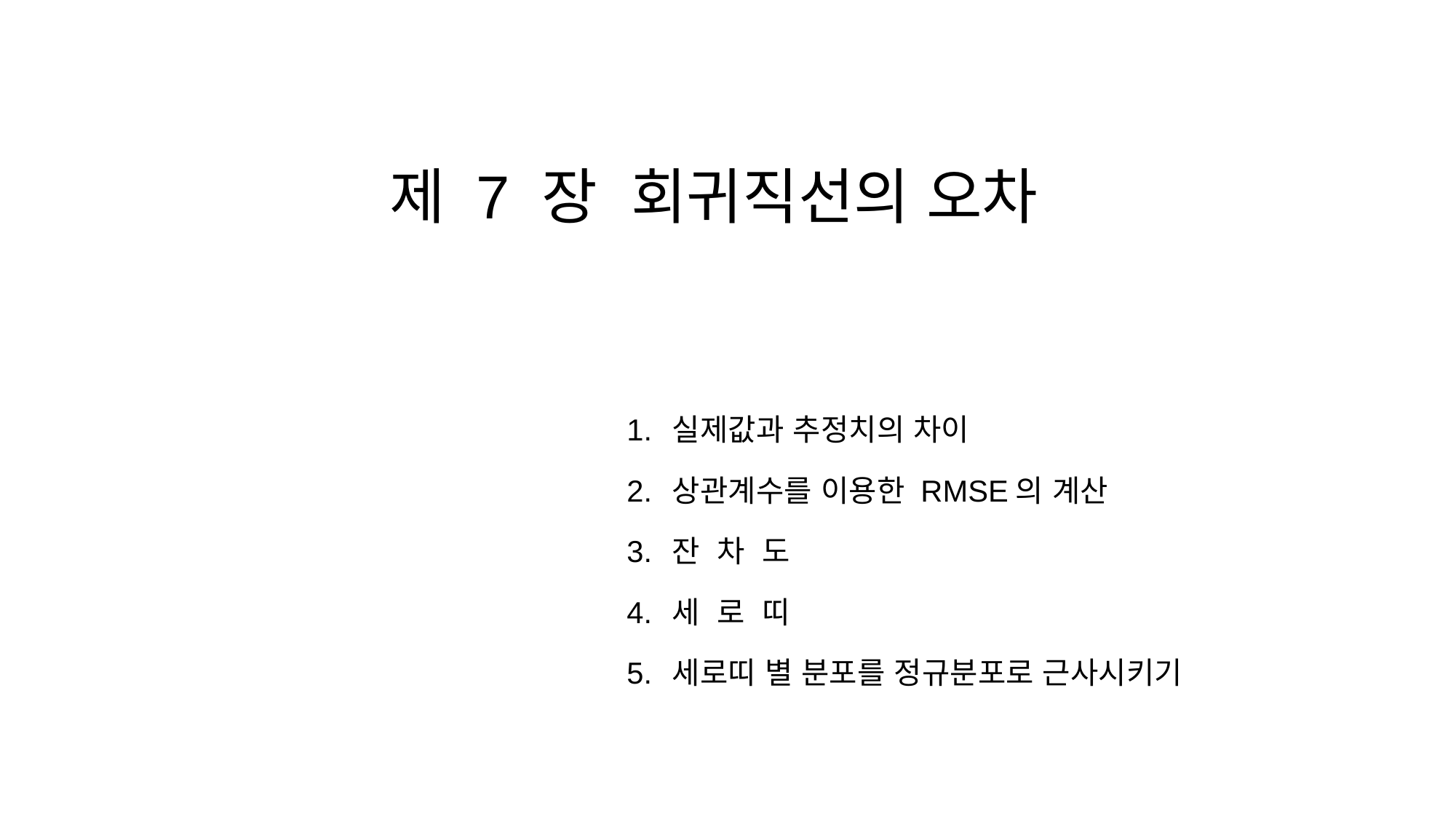

# 제 7 장  회귀직선의 오차
실제값과 추정치의 차이
상관계수를 이용한 RMSE의 계산
잔  차  도
세  로  띠
세로띠 별 분포를 정규분포로 근사시키기